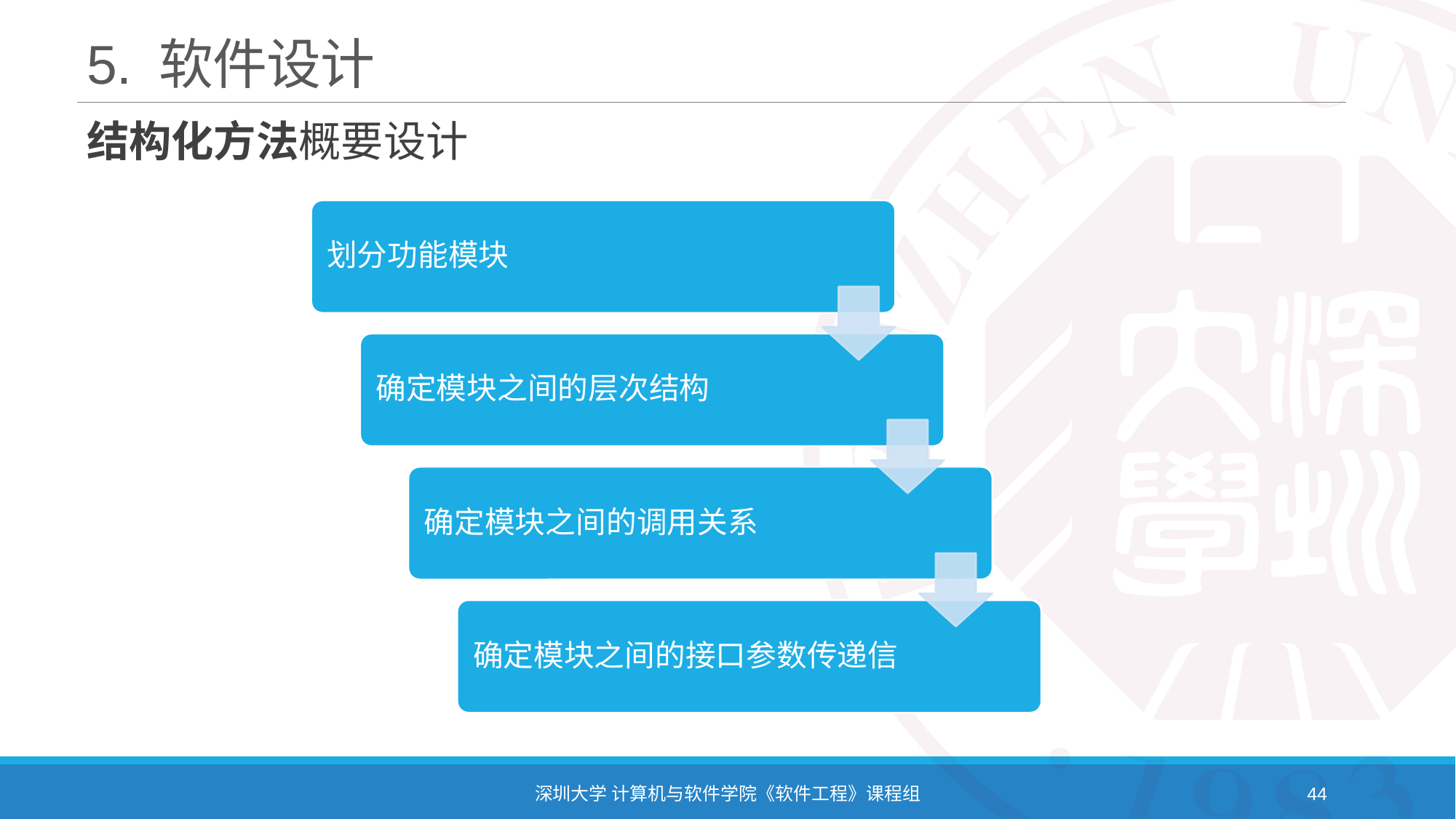

# 5. 软件设计
结构化方法概要设计

划分功能模块
确定模块之间的层次结构
确定模块之间的调用关系
确定模块之间的接口参数传递信

深圳大学 计算机与软件学院《软件工程》课程组
44